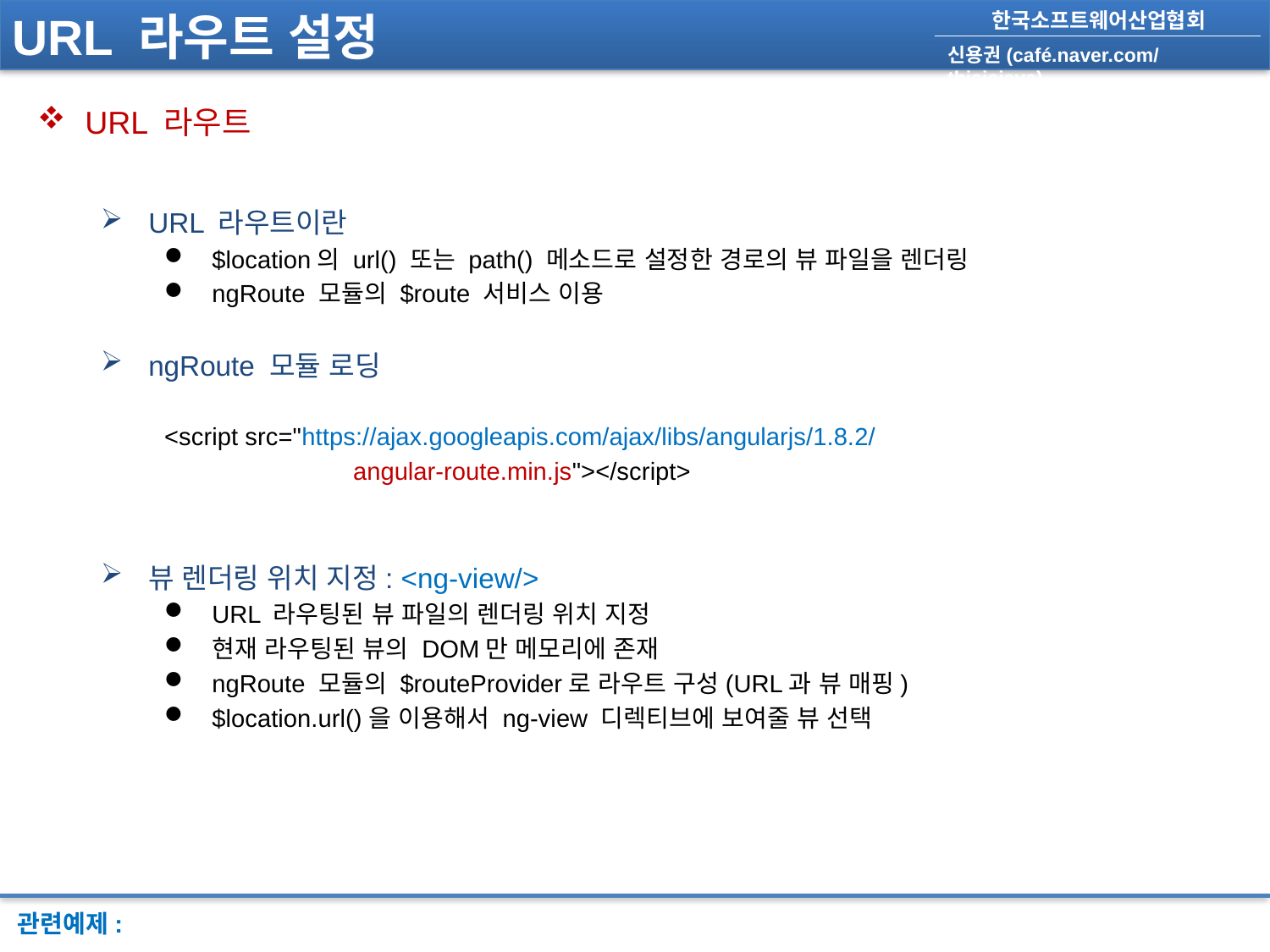

# URL 라우트 설정
URL 라우트

URL 라우트이란
$location의 url() 또는 path() 메소드로 설정한 경로의 뷰 파일을 렌더링
ngRoute 모듈의 $route 서비스 이용

ngRoute 모듈 로딩

<script src="https://ajax.googleapis.com/ajax/libs/angularjs/1.8.2/
                           angular-route.min.js"></script>

뷰 렌더링 위치 지정: <ng-view/>
URL 라우팅된 뷰 파일의 렌더링 위치 지정
현재 라우팅된 뷰의 DOM만 메모리에 존재
ngRoute 모듈의 $routeProvider로 라우트 구성(URL과 뷰 매핑)
$location.url()을 이용해서 ng-view 디렉티브에 보여줄 뷰 선택